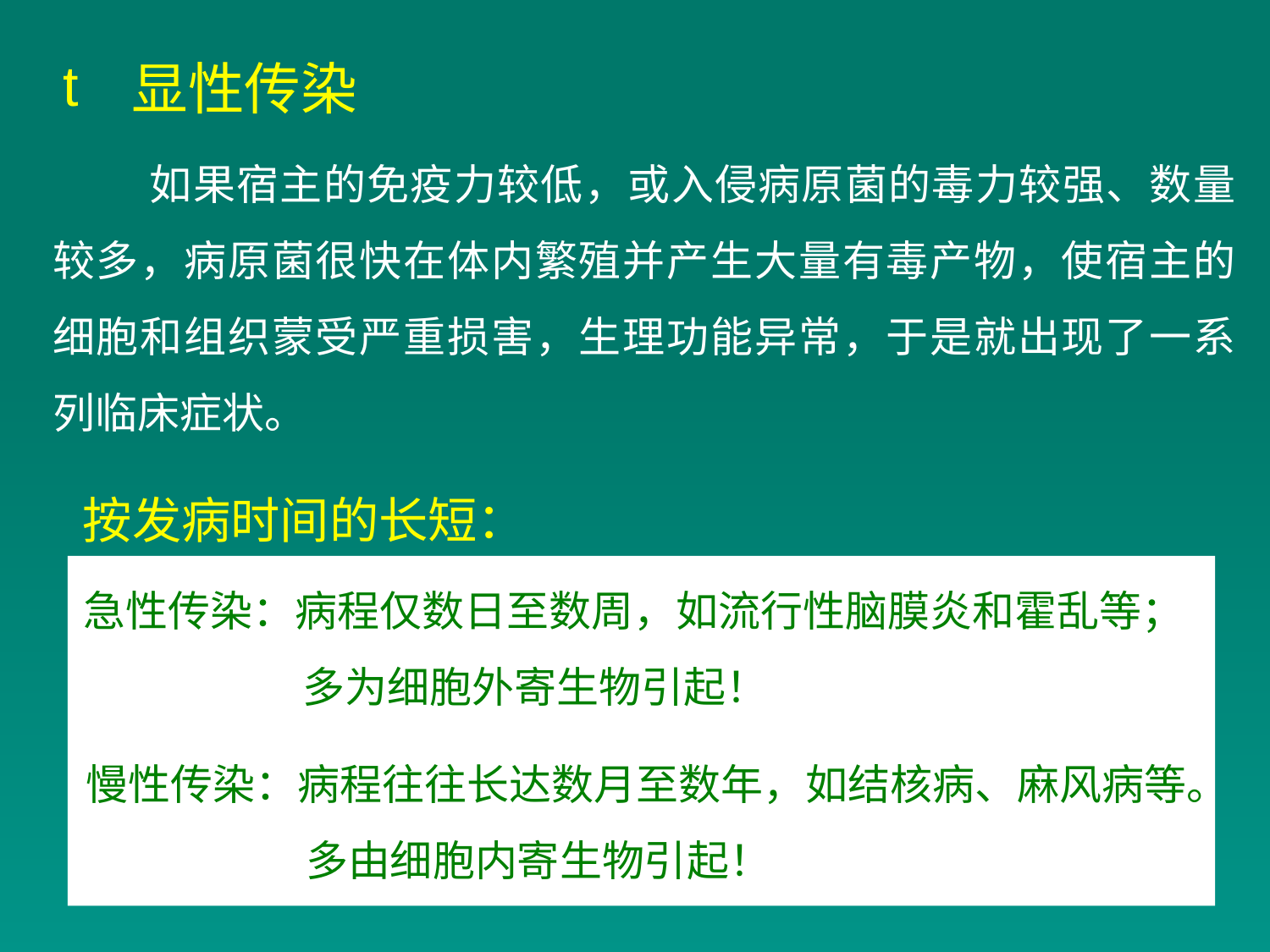

显性传染
        如果宿主的免疫力较低，或入侵病原菌的毒力较强、数量较多，病原菌很快在体内繁殖并产生大量有毒产物，使宿主的细胞和组织蒙受严重损害，生理功能异常，于是就出现了一系列临床症状。
按发病时间的长短：
急性传染：病程仅数日至数周，如流行性脑膜炎和霍乱等；
                      多为细胞外寄生物引起！

慢性传染：病程往往长达数月至数年，如结核病、麻风病等。
                      多由细胞内寄生物引起！